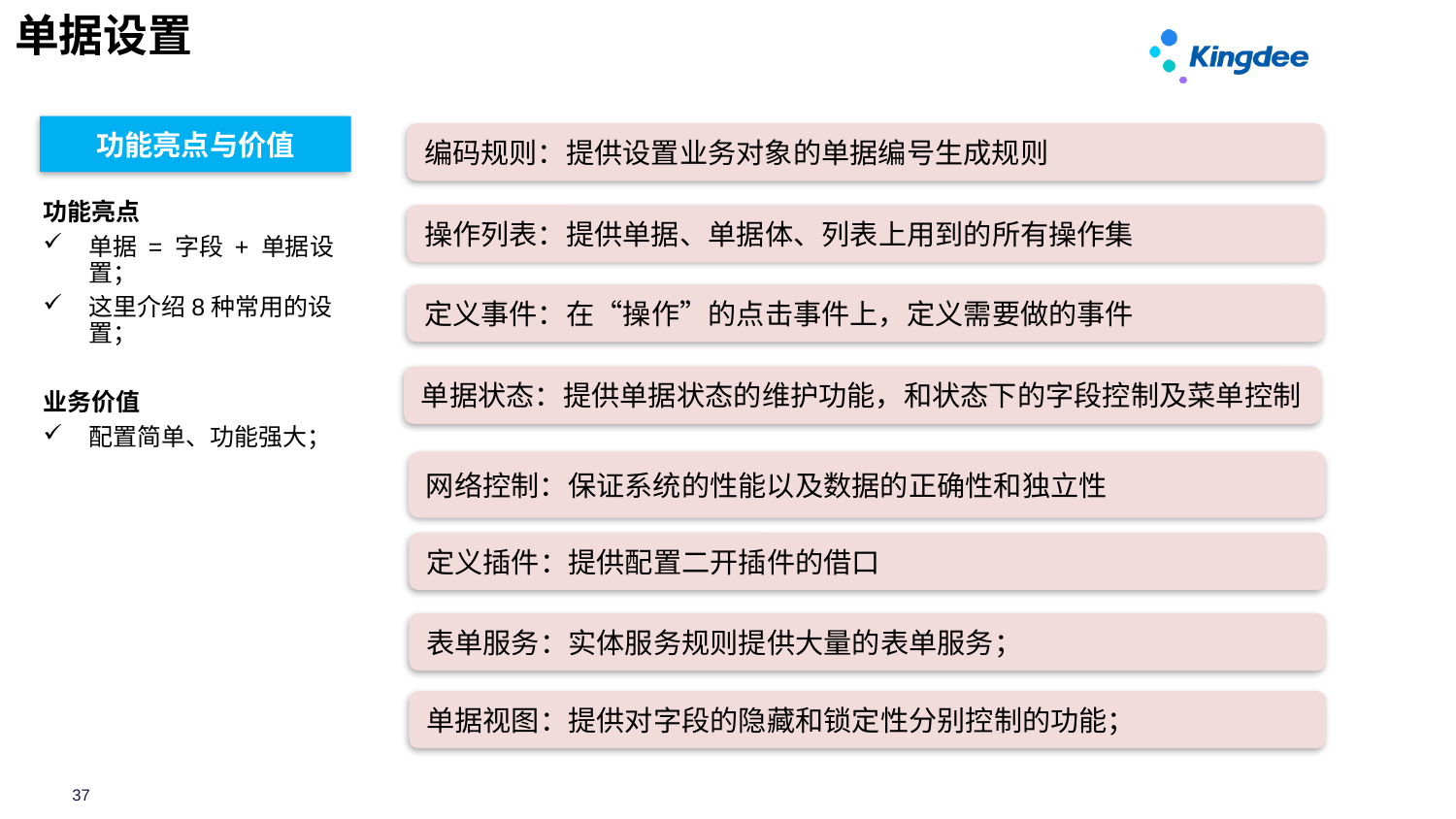

单据设置
功能亮点与价值
编码规则：提供设置业务对象的单据编号生成规则
功能亮点
单据 = 字段 + 单据设置；
这里介绍8种常用的设置；

业务价值
配置简单、功能强大；
操作列表：提供单据、单据体、列表上用到的所有操作集
定义事件：在“操作”的点击事件上，定义需要做的事件
单据状态：提供单据状态的维护功能，和状态下的字段控制及菜单控制
网络控制：保证系统的性能以及数据的正确性和独立性
定义插件：提供配置二开插件的借口
表单服务：实体服务规则提供大量的表单服务；
单据视图：提供对字段的隐藏和锁定性分别控制的功能；